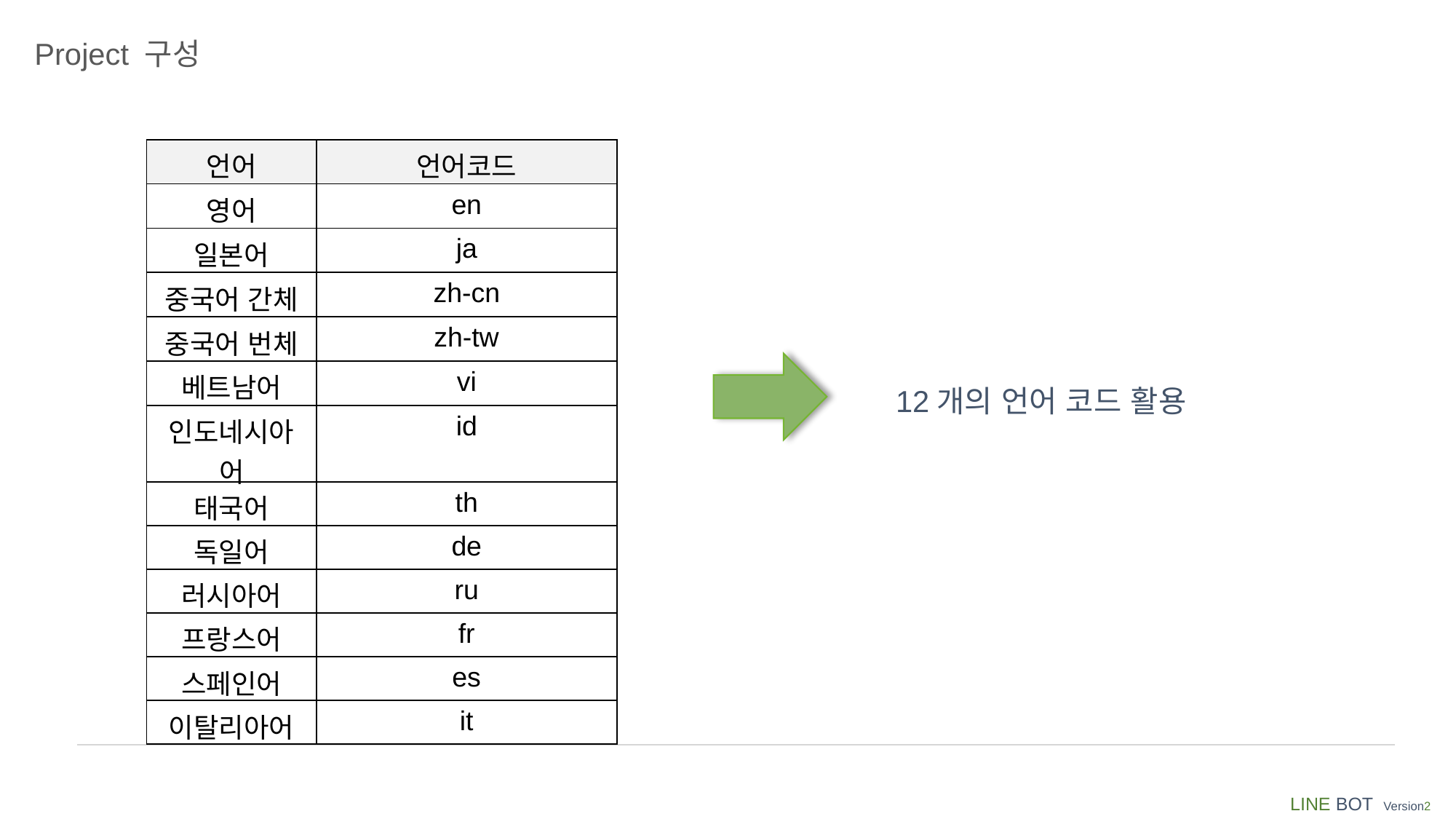

Project 구성
| 언어 | 언어코드 |
| --- | --- |
| 영어 | en |
| 일본어 | ja |
| 중국어 간체 | zh-cn |
| 중국어 번체 | zh-tw |
| 베트남어 | vi |
| 인도네시아어 | id |
| 태국어 | th |
| 독일어 | de |
| 러시아어 | ru |
| 프랑스어 | fr |
| 스페인어 | es |
| 이탈리아어 | it |

12개의 언어 코드 활용
LINE BOT Version2